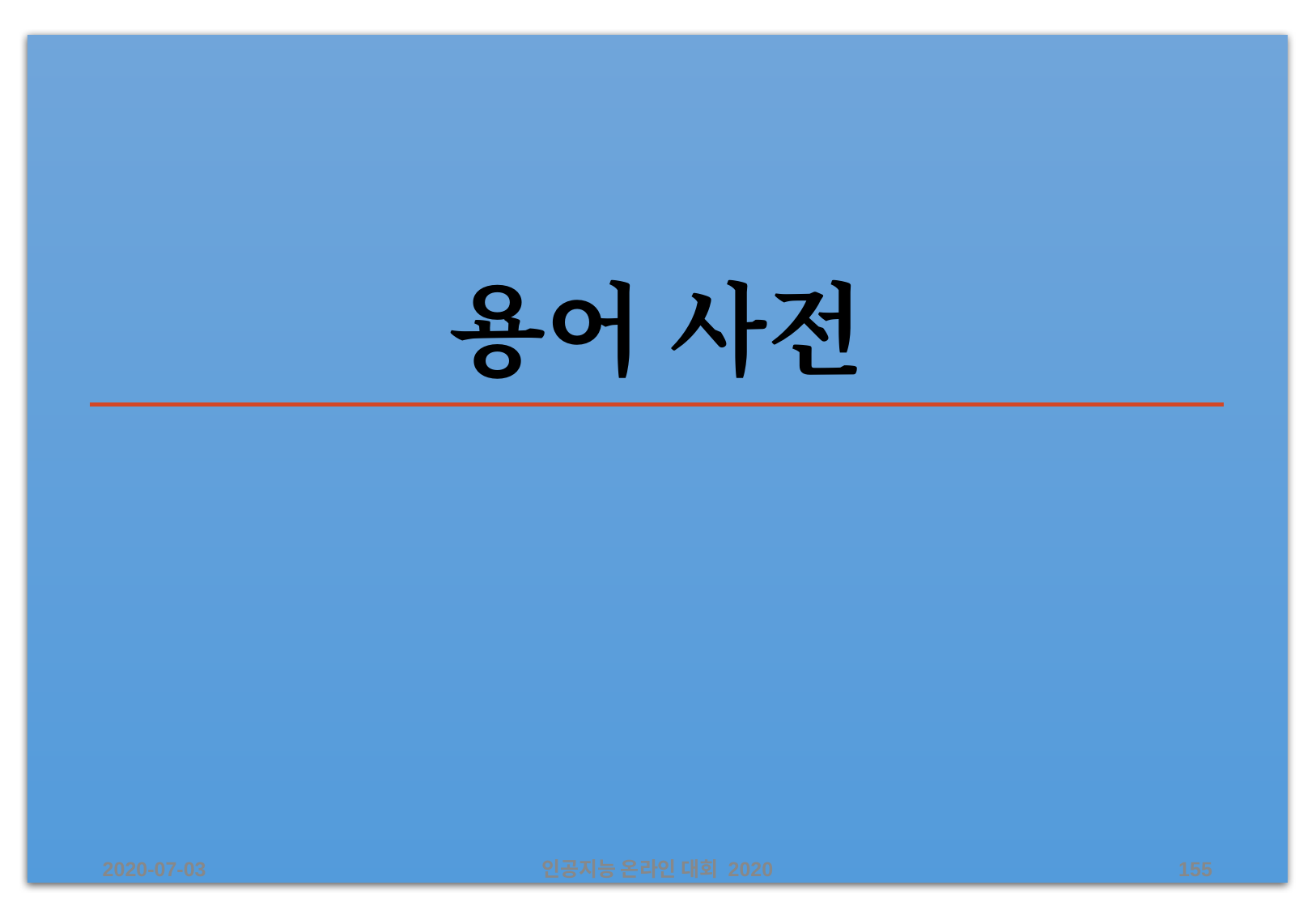

# 용어 사전

2020-07-03
인공지능 온라인 대회 2020
155